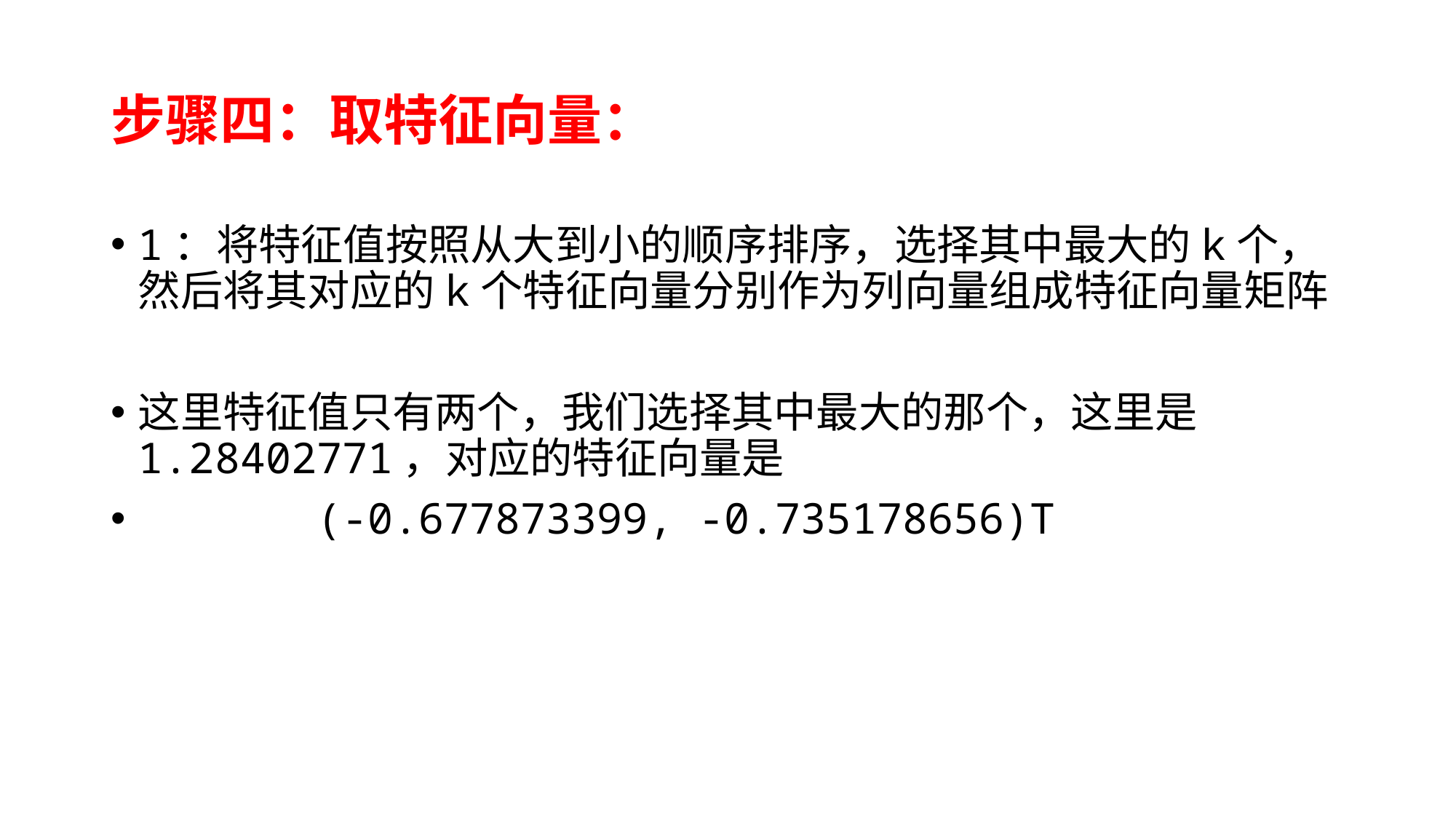

# 步骤四：取特征向量：
1：将特征值按照从大到小的顺序排序，选择其中最大的k个，然后将其对应的k个特征向量分别作为列向量组成特征向量矩阵

这里特征值只有两个，我们选择其中最大的那个，这里是1.28402771，对应的特征向量是
       (-0.677873399, -0.735178656)T